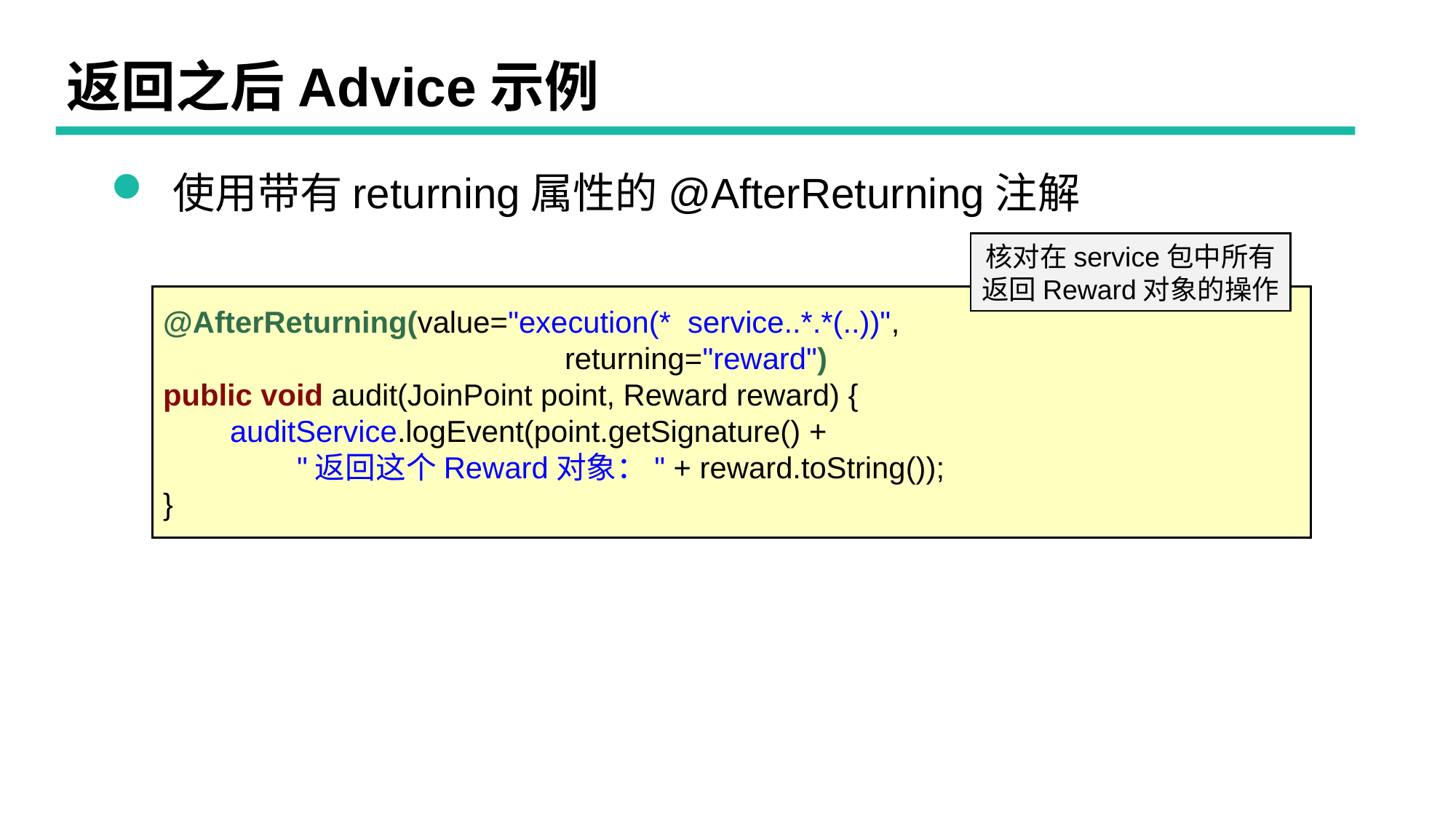

# 返回之后Advice示例
 使用带有returning属性的@AfterReturning注解
核对在service包中所有
返回Reward对象的操作
@AfterReturning(value="execution(*  service..*.*(..))",
                                                returning="reward")
public void audit(JoinPoint point, Reward reward) {
        auditService.logEvent(point.getSignature() +
                "返回这个Reward对象：" + reward.toString());
}